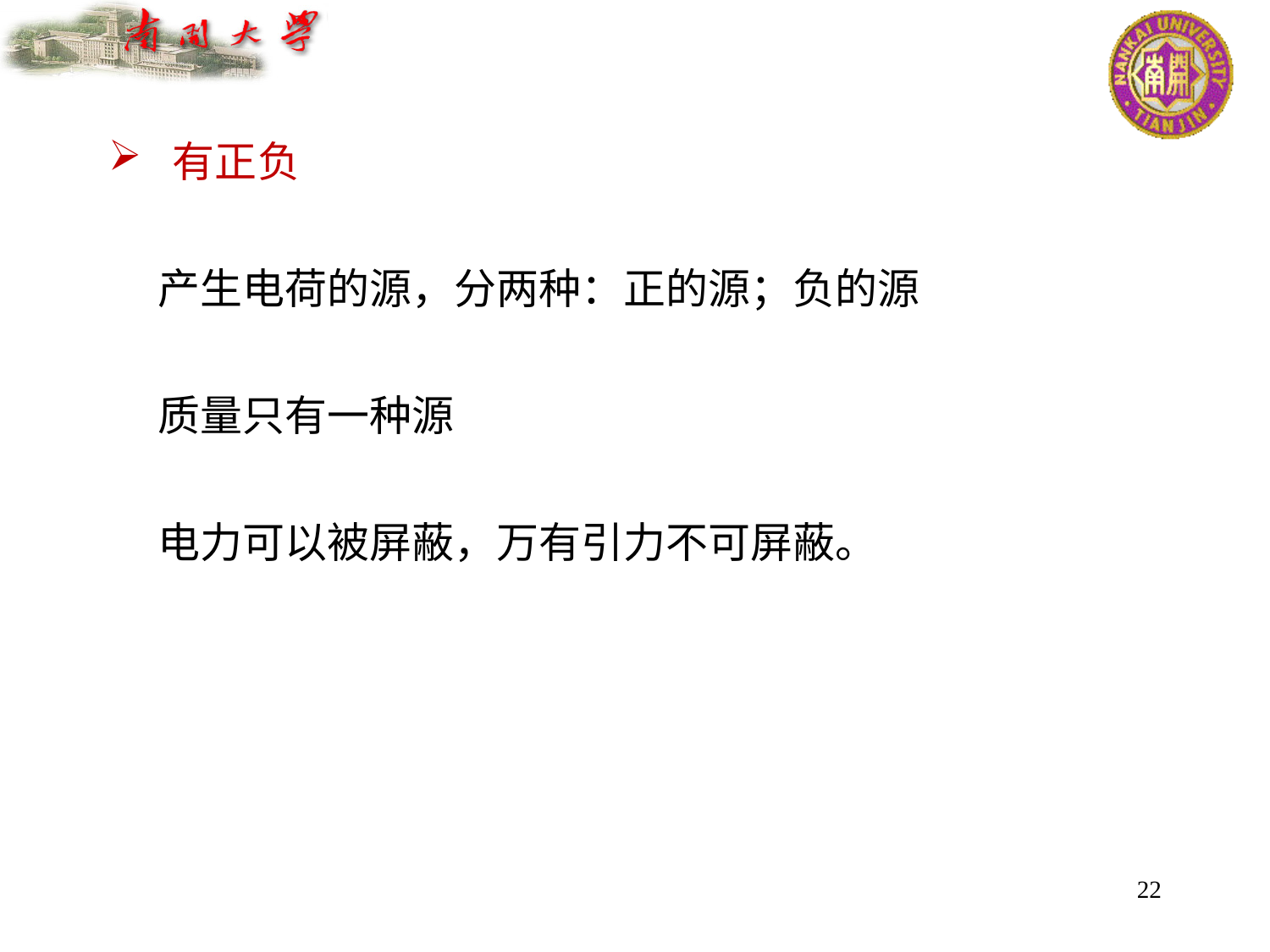

有正负

    产生电荷的源，分两种：正的源；负的源

    质量只有一种源

    电力可以被屏蔽，万有引力不可屏蔽。
22